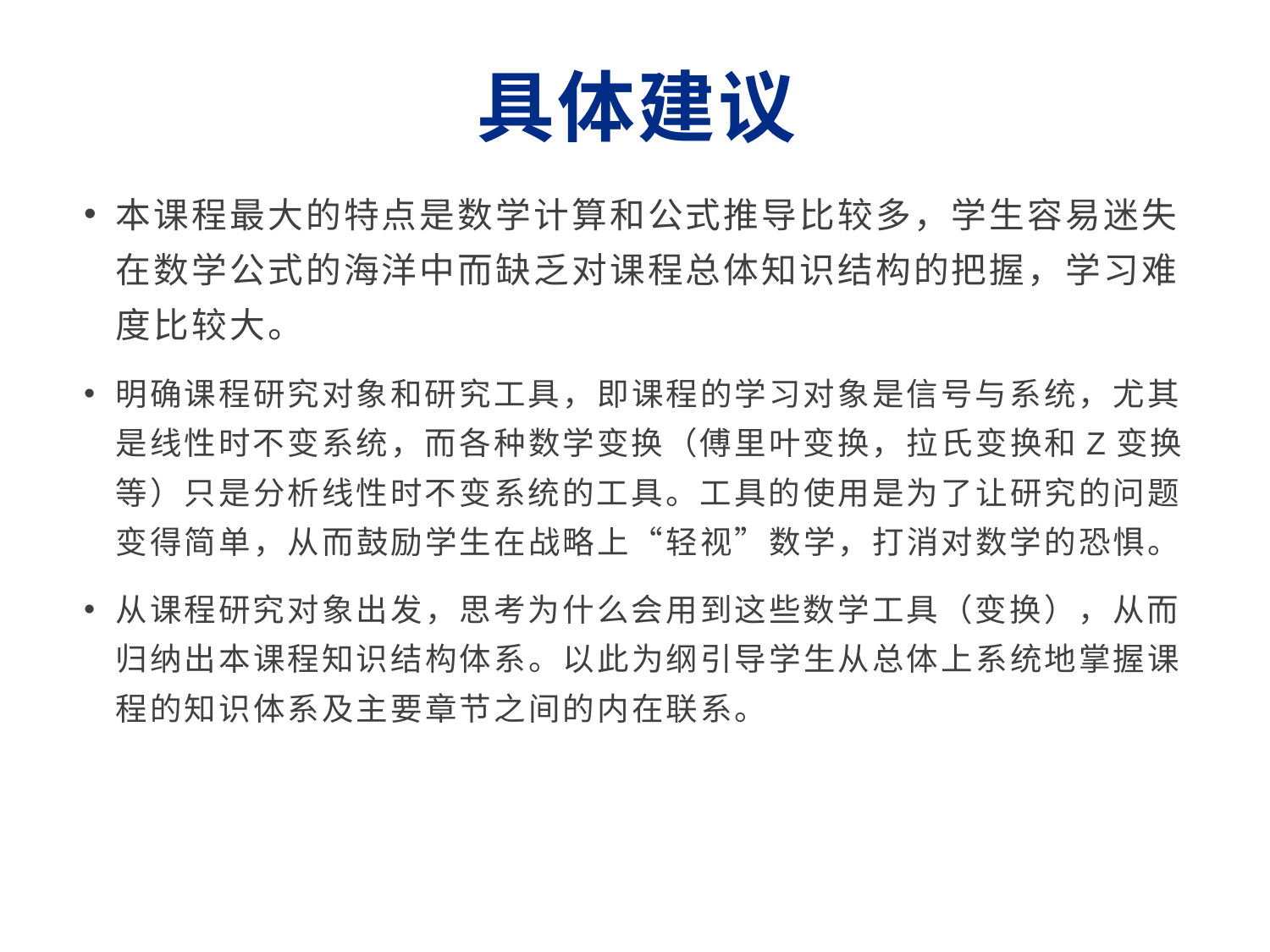

# 具体建议
本课程最大的特点是数学计算和公式推导比较多，学生容易迷失在数学公式的海洋中而缺乏对课程总体知识结构的把握，学习难度比较大。
明确课程研究对象和研究工具，即课程的学习对象是信号与系统，尤其是线性时不变系统，而各种数学变换（傅里叶变换，拉氏变换和Z变换等）只是分析线性时不变系统的工具。工具的使用是为了让研究的问题变得简单，从而鼓励学生在战略上“轻视”数学，打消对数学的恐惧。
从课程研究对象出发，思考为什么会用到这些数学工具（变换），从而归纳出本课程知识结构体系。以此为纲引导学生从总体上系统地掌握课程的知识体系及主要章节之间的内在联系。